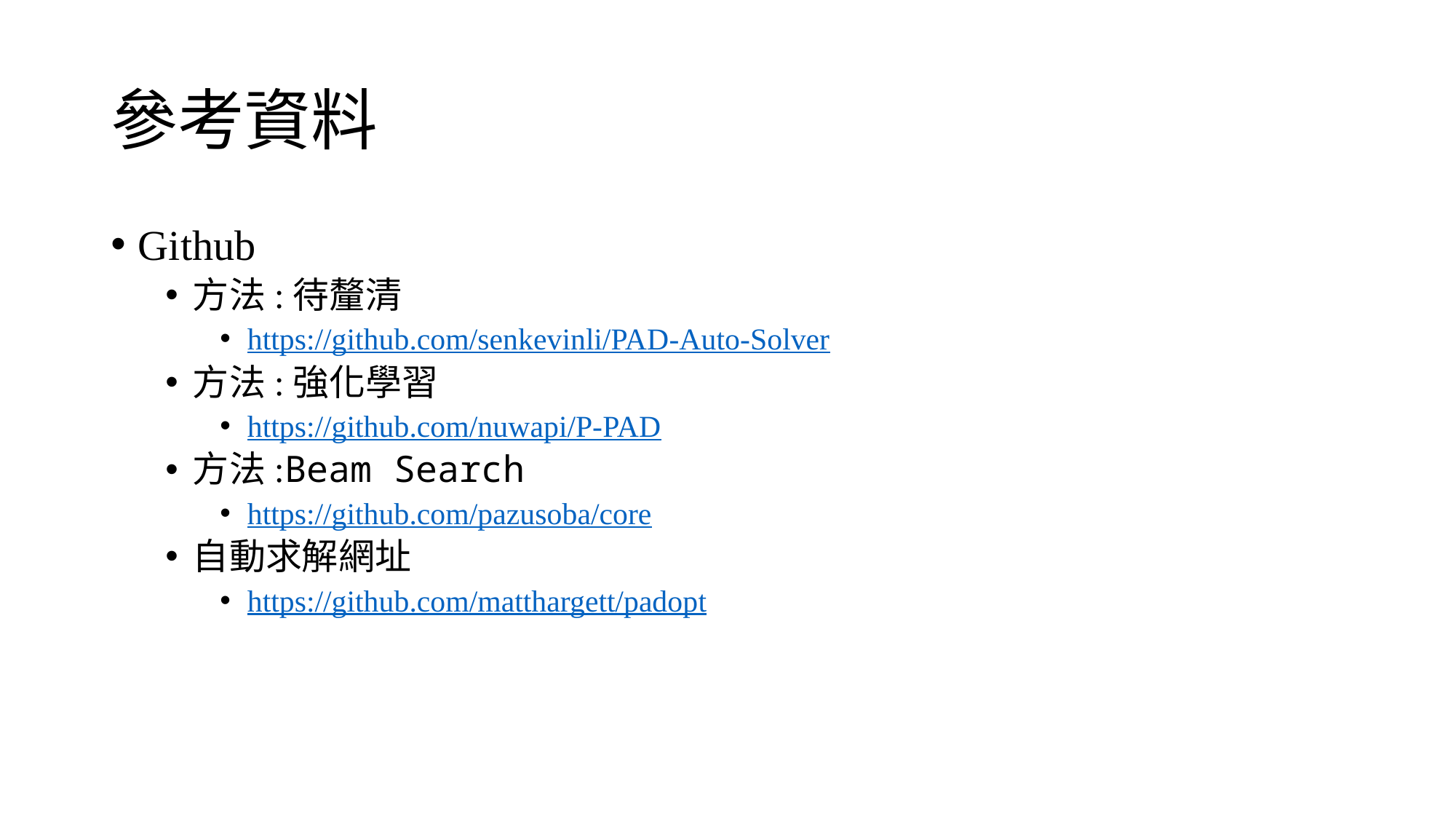

# 參考資料
Github
方法:待釐清
https://github.com/senkevinli/PAD-Auto-Solver
方法:強化學習
https://github.com/nuwapi/P-PAD
方法:Beam Search
https://github.com/pazusoba/core
自動求解網址
https://github.com/matthargett/padopt